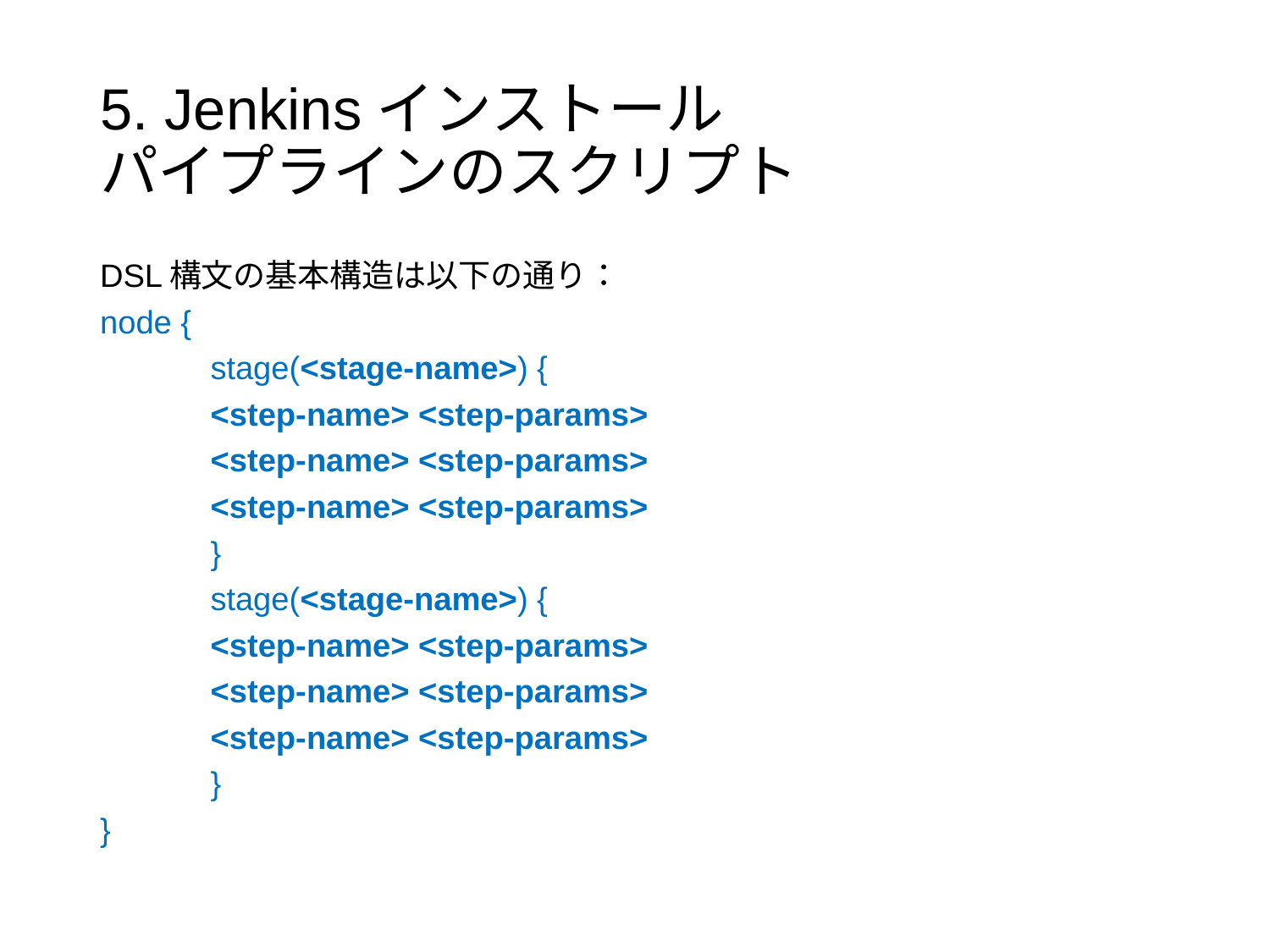

# 5. Jenkinsインストール パイプラインのスクリプト
DSL構文の基本構造は以下の通り：
node {
	stage(<stage-name>) {
		<step-name> <step-params>
		<step-name> <step-params>
		<step-name> <step-params>
	}
	stage(<stage-name>) {
		<step-name> <step-params>
		<step-name> <step-params>
		<step-name> <step-params>
	}
}